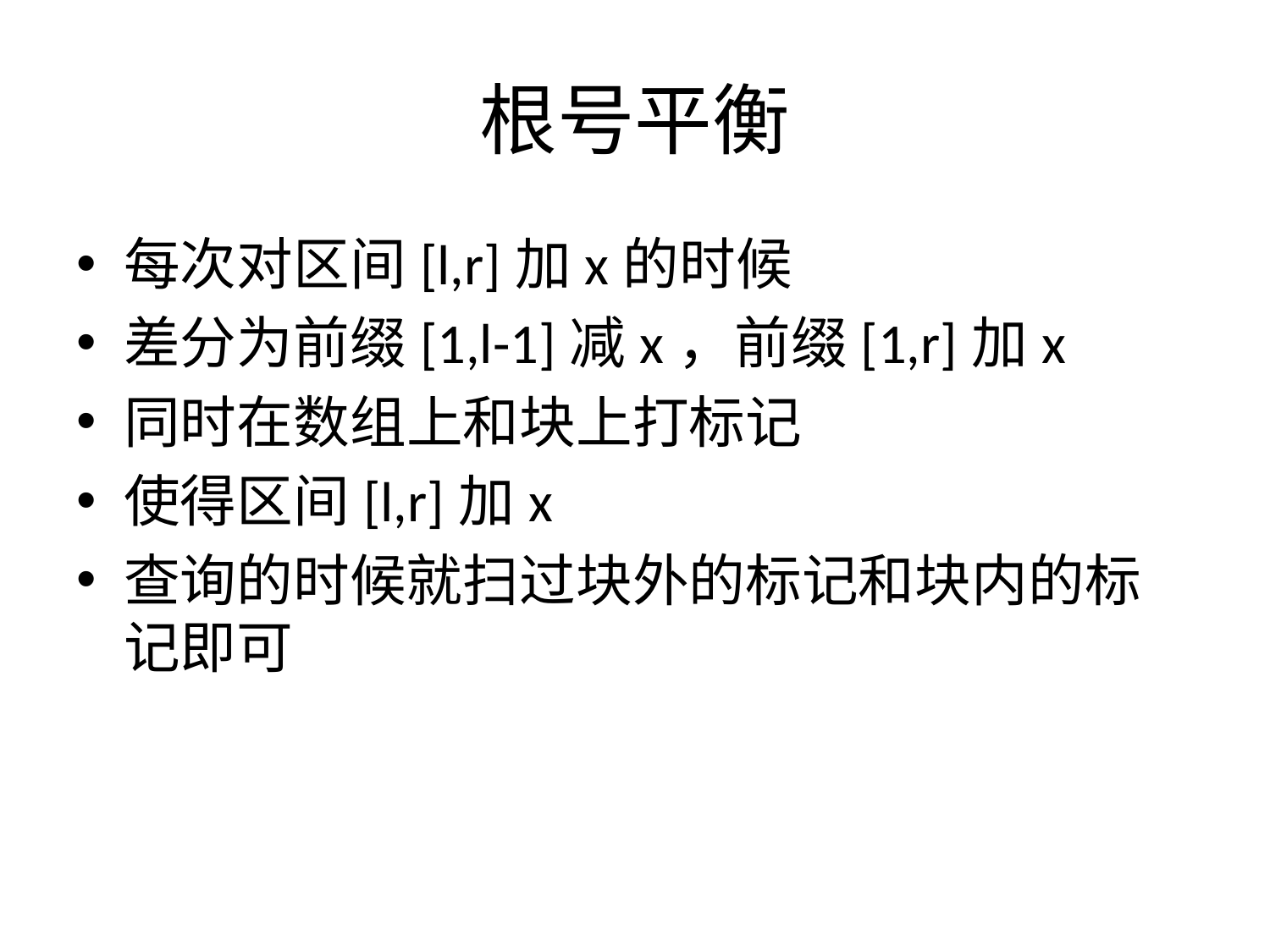

# 根号平衡
每次对区间[l,r]加x的时候
差分为前缀[1,l-1]减x，前缀[1,r]加x
同时在数组上和块上打标记
使得区间[l,r]加x
查询的时候就扫过块外的标记和块内的标记即可